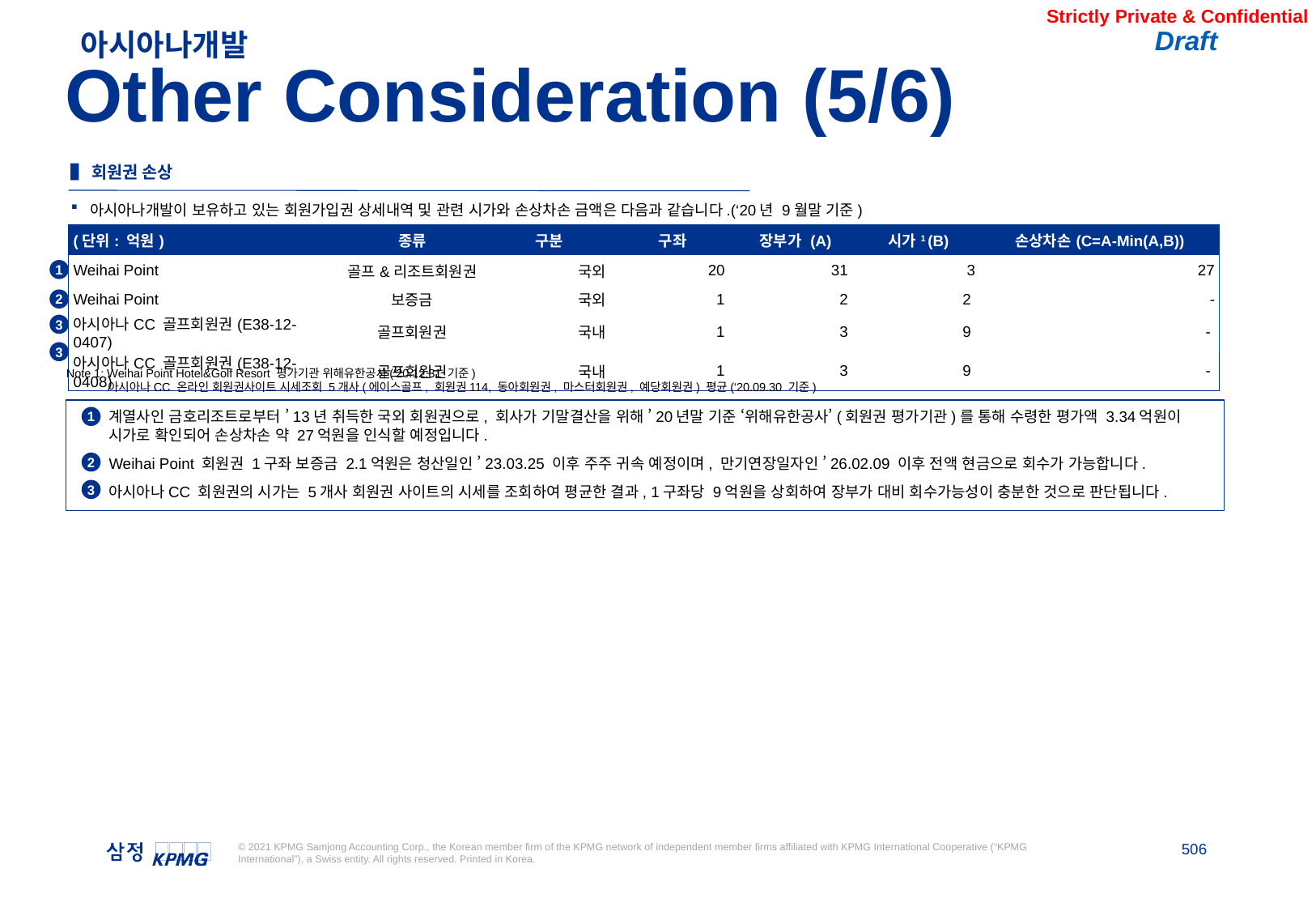

아시아나개발
Other Consideration (5/6)
▌회원권 손상

아시아나개발이 보유하고 있는 회원가입권 상세내역 및 관련 시가와 손상차손 금액은 다음과 같습니다.(‘20년 9월말 기준)
| (단위: 억원) | 종류 | 구분 | 구좌 | 장부가 (A) | 시가1 (B) | 손상차손 (C=A-Min(A,B)) |
| --- | --- | --- | --- | --- | --- | --- |
| Weihai Point | 골프&리조트회원권 | 국외 | 20 | 31 | 3 | 27 |
| Weihai Point | 보증금 | 국외 | 1 | 2 | 2 | - |
| 아시아나CC 골프회원권(E38-12-0407) | 골프회원권 | 국내 | 1 | 3 | 9 | - |
| 아시아나CC 골프회원권(E38-12-0408) | 골프회원권 | 국내 | 1 | 3 | 9 | - |
1
2
3
3
Note 1: Weihai Point Hotel&Golf Resort 평가기관 위해유한공사(‘20.12.31 기준)
            아시아나CC 온라인 회원권사이트 시세조회 5개사(에이스골프, 회원권114, 동아회원권, 마스터회원권, 예당회원권) 평균(‘20.09.30 기준)
계열사인 금호리조트로부터 ’13년 취득한 국외 회원권으로, 회사가 기말결산을 위해 ’20년말 기준 ‘위해유한공사’(회원권 평가기관)를 통해 수령한 평가액 3.34억원이 시가로 확인되어 손상차손 약 27억원을 인식할 예정입니다.
Weihai Point 회원권 1구좌 보증금 2.1억원은 청산일인 ’23.03.25 이후 주주 귀속 예정이며, 만기연장일자인 ’26.02.09 이후 전액 현금으로 회수가 가능합니다.
아시아나CC 회원권의 시가는 5개사 회원권 사이트의 시세를 조회하여 평균한 결과, 1구좌당 9억원을 상회하여 장부가 대비 회수가능성이 충분한 것으로 판단됩니다.
1
2
3